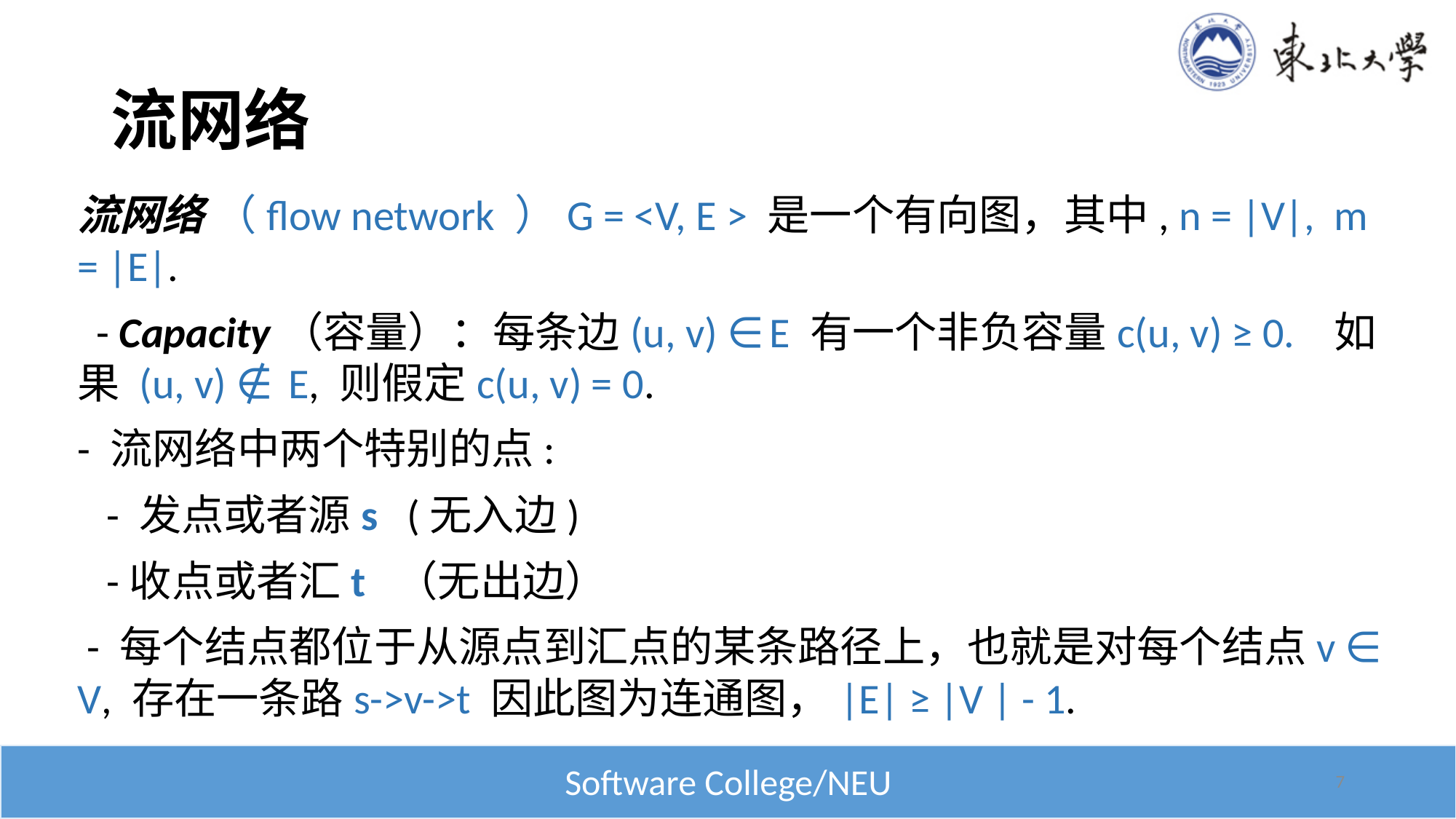

# 流网络
流网络 （flow network ）G = <V, E > 是一个有向图，其中, n = |V|,  m = |E|.
  - Capacity（容量）：每条边(u, v) ∈E 有一个非负容量c(u, v) ≥ 0.   如果 (u, v) ∉ E, 则假定c(u, v) = 0.
- 流网络中两个特别的点:
   - 发点或者源s   (无入边)
   -收点或者汇t  （无出边）
 - 每个结点都位于从源点到汇点的某条路径上，也就是对每个结点v ∈ V, 存在一条路s->v->t 因此图为连通图，|E| ≥ |V | - 1.